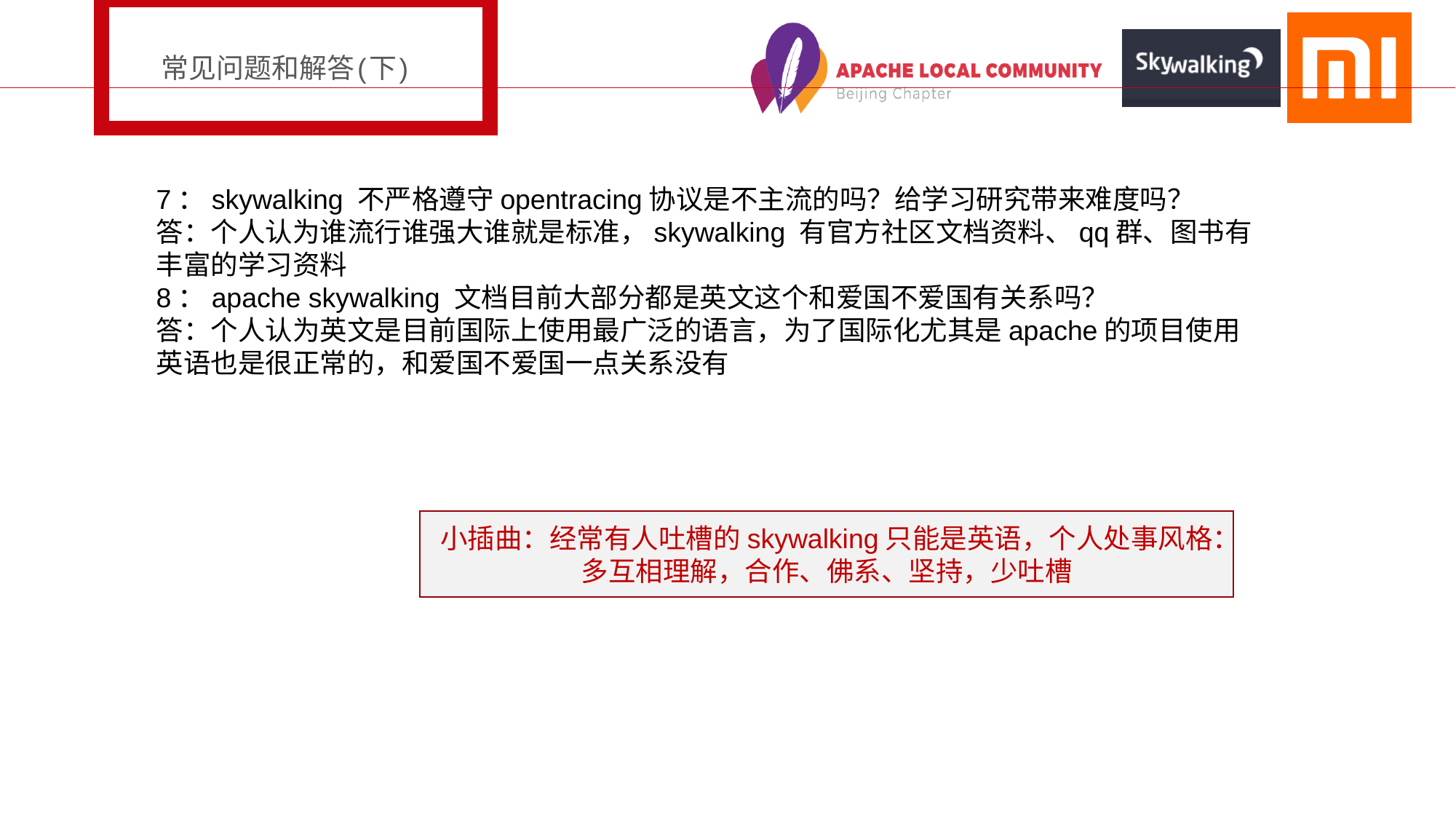

常见问题和解答(下)
7：skywalking 不严格遵守opentracing协议是不主流的吗？给学习研究带来难度吗？
答：个人认为谁流行谁强大谁就是标准，skywalking 有官方社区文档资料、qq群、图书有丰富的学习资料
8：apache skywalking 文档目前大部分都是英文这个和爱国不爱国有关系吗？
答：个人认为英文是目前国际上使用最广泛的语言，为了国际化尤其是apache的项目使用英语也是很正常的，和爱国不爱国一点关系没有

小插曲：经常有人吐槽的skywalking只能是英语，个人处事风格：多互相理解，合作、佛系、坚持，少吐槽